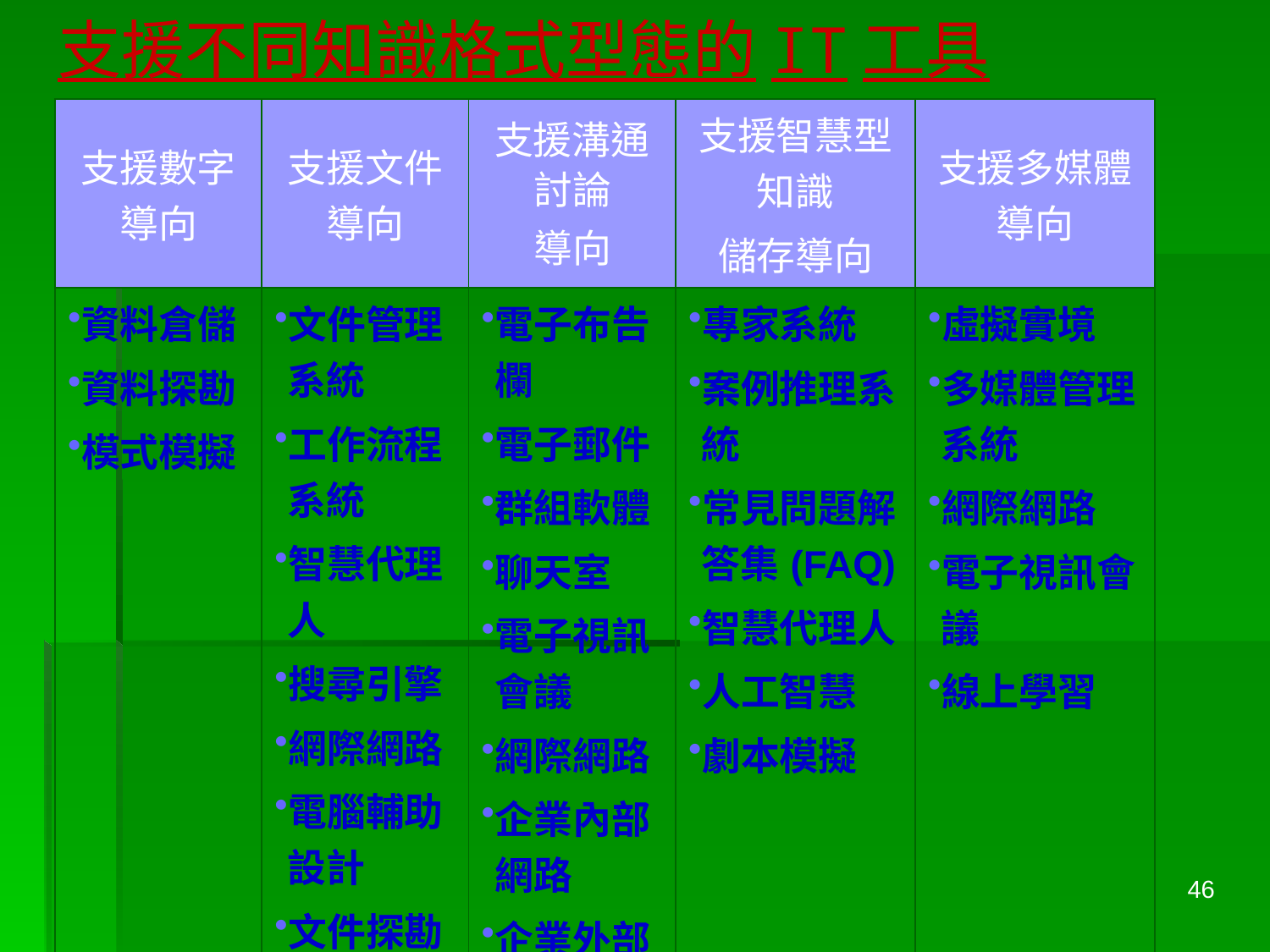

# 支援不同知識格式型態的IT工具
| 支援數字導向 | 支援文件導向 | 支援溝通討論 導向 | 支援智慧型知識 儲存導向 | 支援多媒體導向 |
| --- | --- | --- | --- | --- |
| 資料倉儲 資料探勘 模式模擬 | 文件管理系統 工作流程系統 智慧代理人 搜尋引擎 網際網路 電腦輔助設計 文件探勘 | 電子布告欄 電子郵件 群組軟體 聊天室 電子視訊會議 網際網路 企業內部網路 企業外部網路 電子論壇 | 專家系統 案例推理系統 常見問題解答集(FAQ) 智慧代理人 人工智慧 劇本模擬 | 虛擬實境 多媒體管理系統 網際網路 電子視訊會議 線上學習 |
46